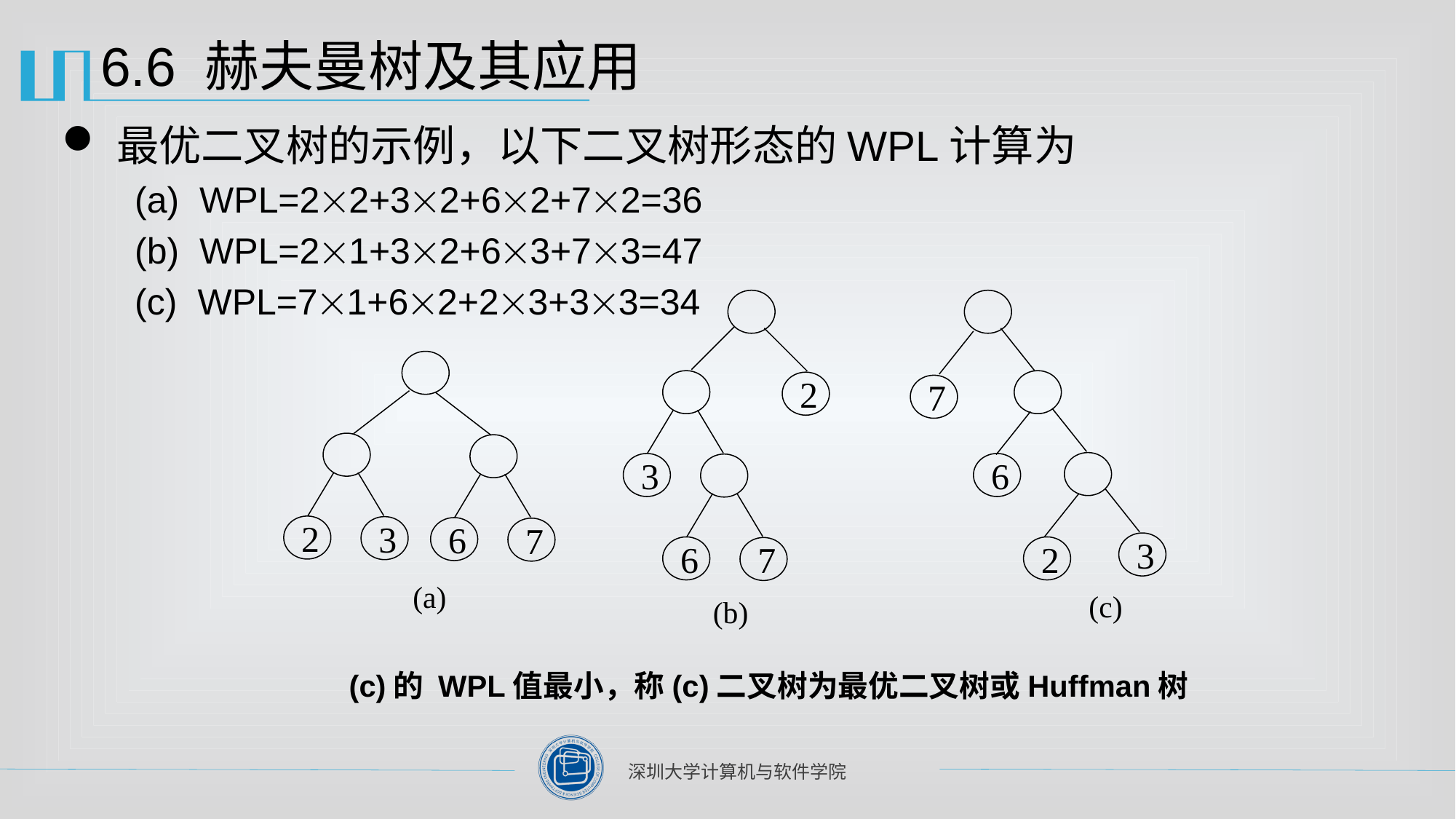

# 6.6 赫夫曼树及其应用
最优二叉树的示例，以下二叉树形态的WPL计算为
(a)  WPL=2×2+3×2+6×2+7×2=36
(b)  WPL=2×1+3×2+6×3+7×3=47
(c)  WPL=7×1+6×2+2×3+3×3=34

3

2

6
7

7

6

3
2

2
3

6
7
(a)
(c)
(b)
(c)的 WPL值最小，称(c)二叉树为最优二叉树或Huffman树
74